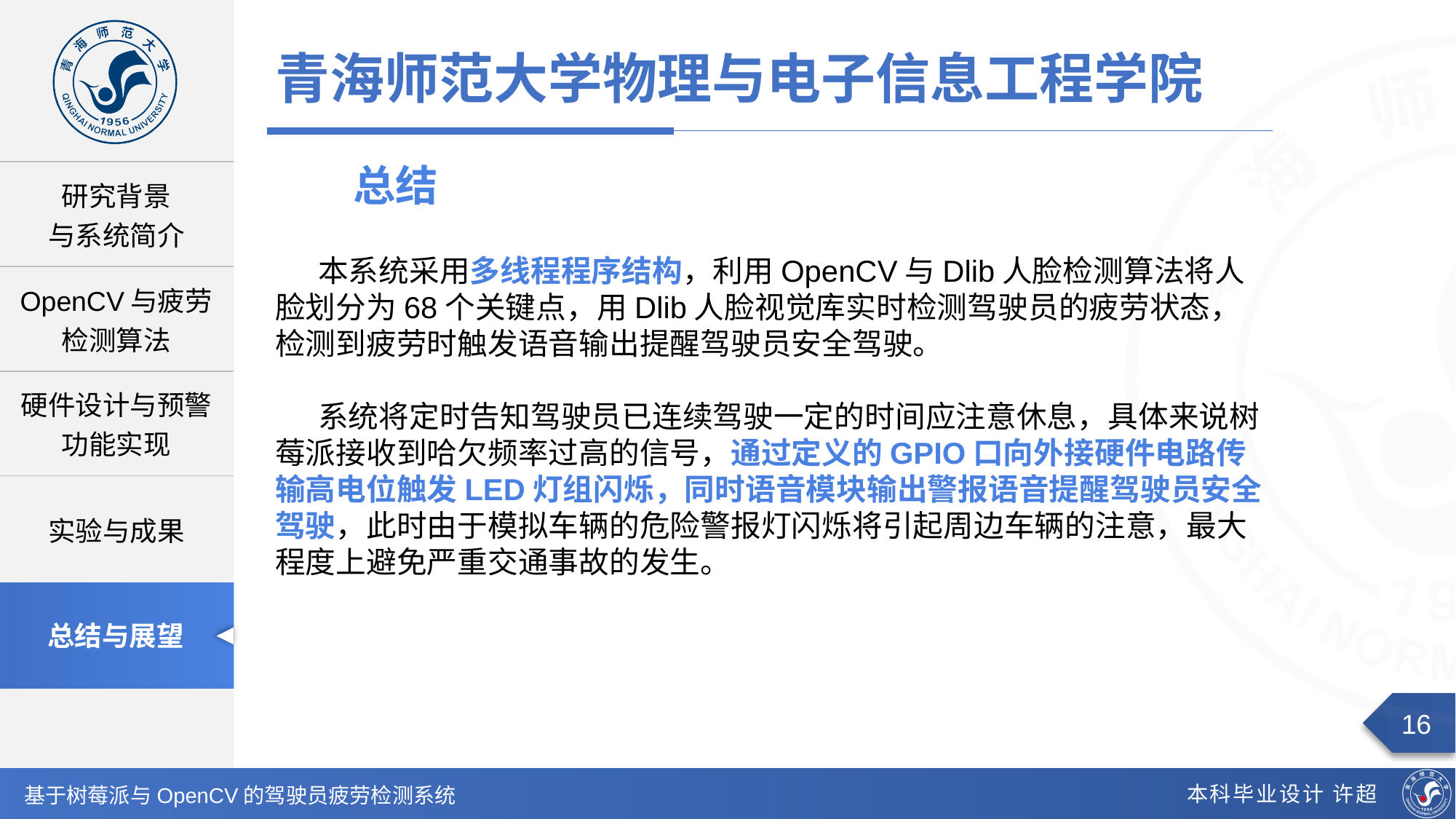

青海师范大学物理与电子信息工程学院

总结
本系统采用多线程程序结构，利用OpenCV与Dlib人脸检测算法将人脸划分为68个关键点，用Dlib人脸视觉库实时检测驾驶员的疲劳状态，检测到疲劳时触发语音输出提醒驾驶员安全驾驶。

系统将定时告知驾驶员已连续驾驶一定的时间应注意休息，具体来说树莓派接收到哈欠频率过高的信号，通过定义的GPIO口向外接硬件电路传输高电位触发LED灯组闪烁，同时语音模块输出警报语音提醒驾驶员安全驾驶，此时由于模拟车辆的危险警报灯闪烁将引起周边车辆的注意，最大程度上避免严重交通事故的发生。